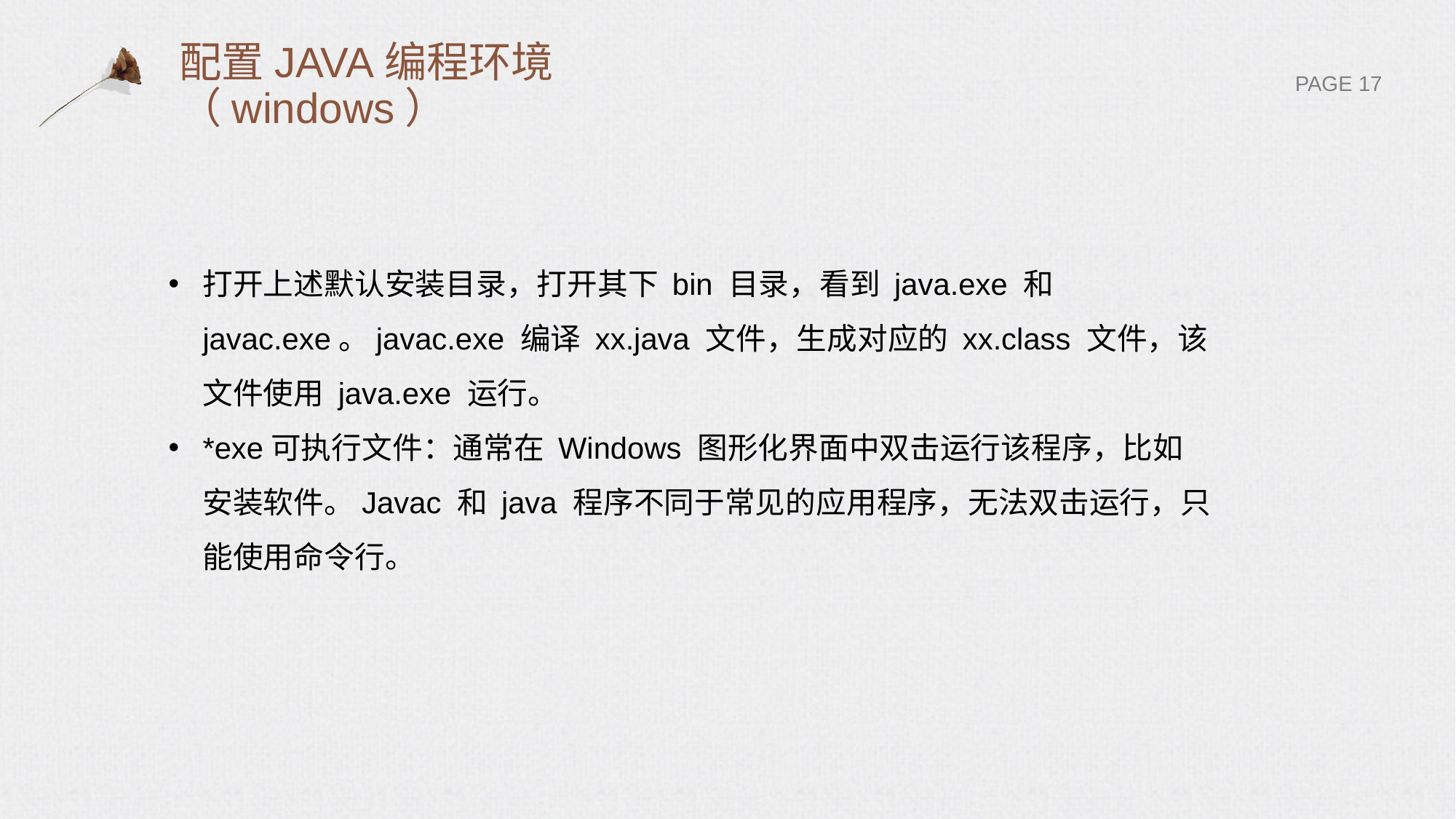

# 配置JAVA编程环境（windows）
打开上述默认安装目录，打开其下 bin 目录，看到 java.exe 和 javac.exe。javac.exe 编译 xx.java 文件，生成对应的 xx.class 文件，该文件使用 java.exe 运行。
*exe可执行文件：通常在 Windows 图形化界面中双击运行该程序，比如安装软件。Javac 和 java 程序不同于常见的应用程序，无法双击运行，只能使用命令行。